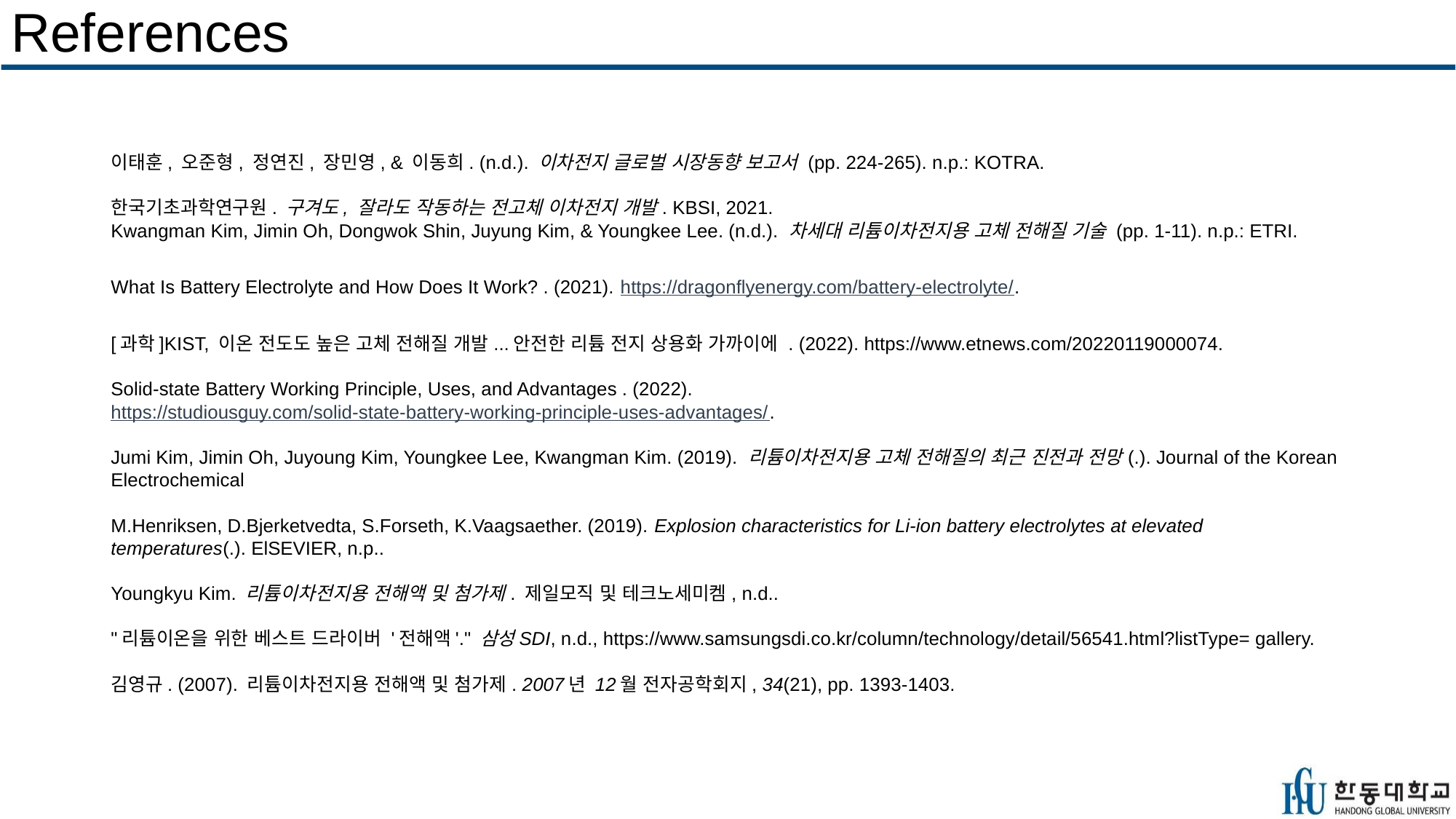

# References

이태훈, 오준형, 정연진, 장민영, & 이동희. (n.d.). 이차전지 글로벌 시장동향 보고서 (pp. 224-265). n.p.: KOTRA.

한국기초과학연구원. 구겨도, 잘라도 작동하는 전고체 이차전지 개발. KBSI, 2021.
Kwangman Kim, Jimin Oh, Dongwok Shin, Juyung Kim, & Youngkee Lee. (n.d.). 차세대 리튬이차전지용 고체 전해질 기술 (pp. 1-11). n.p.: ETRI.

What Is Battery Electrolyte and How Does It Work? . (2021). https://dragonflyenergy.com/battery-electrolyte/.

[과학]KIST, 이온 전도도 높은 고체 전해질 개발...안전한 리튬 전지 상용화 가까이에 . (2022). https://www.etnews.com/20220119000074.

Solid-state Battery Working Principle, Uses, and Advantages . (2022). https://studiousguy.com/solid-state-battery-working-principle-uses-advantages/.

Jumi Kim, Jimin Oh, Juyoung Kim, Youngkee Lee, Kwangman Kim. (2019). 리튬이차전지용 고체 전해질의 최근 진전과 전망(.). Journal of the Korean Electrochemical

M.Henriksen, D.Bjerketvedta, S.Forseth, K.Vaagsaether. (2019). Explosion characteristics for Li-ion battery electrolytes at elevated temperatures(.). ElSEVIER, n.p..
Youngkyu Kim. 리튬이차전지용 전해액 및 첨가제. 제일모직 및 테크노세미켐, n.d..

"리튬이온을 위한 베스트 드라이버 '전해액'." 삼성SDI, n.d., https://www.samsungsdi.co.kr/column/technology/detail/56541.html?listType= gallery.

김영규. (2007). 리튬이차전지용 전해액 및 첨가제. 2007년 12월 전자공학회지, 34(21), pp. 1393-1403.